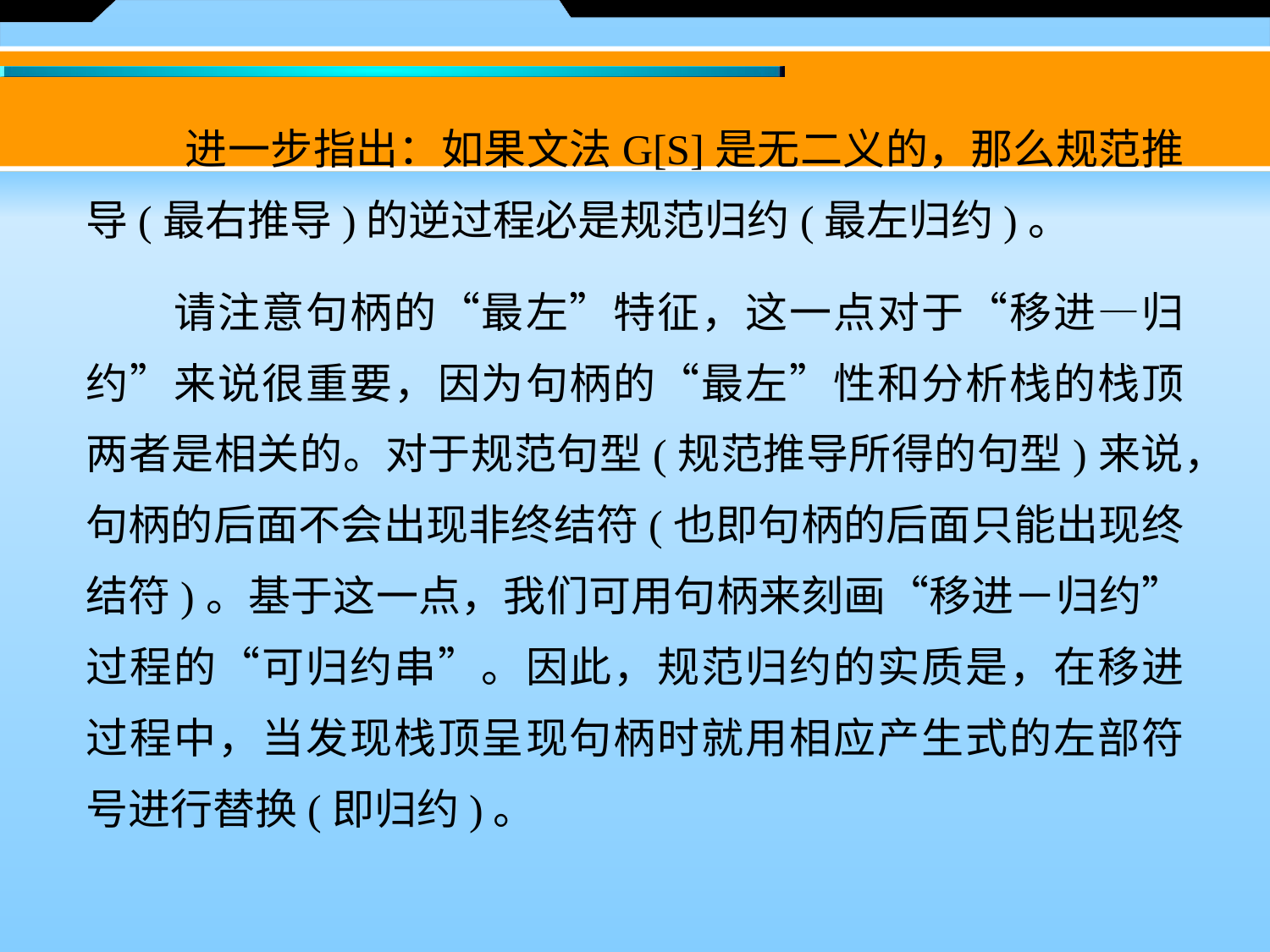

进一步指出：如果文法G[S]是无二义的，那么规范推导(最右推导)的逆过程必是规范归约(最左归约)。
　　请注意句柄的“最左”特征，这一点对于“移进—归约”来说很重要，因为句柄的“最左”性和分析栈的栈顶两者是相关的。对于规范句型(规范推导所得的句型)来说，句柄的后面不会出现非终结符(也即句柄的后面只能出现终结符)。基于这一点，我们可用句柄来刻画“移进－归约”过程的“可归约串”。因此，规范归约的实质是，在移进过程中，当发现栈顶呈现句柄时就用相应产生式的左部符号进行替换(即归约)。